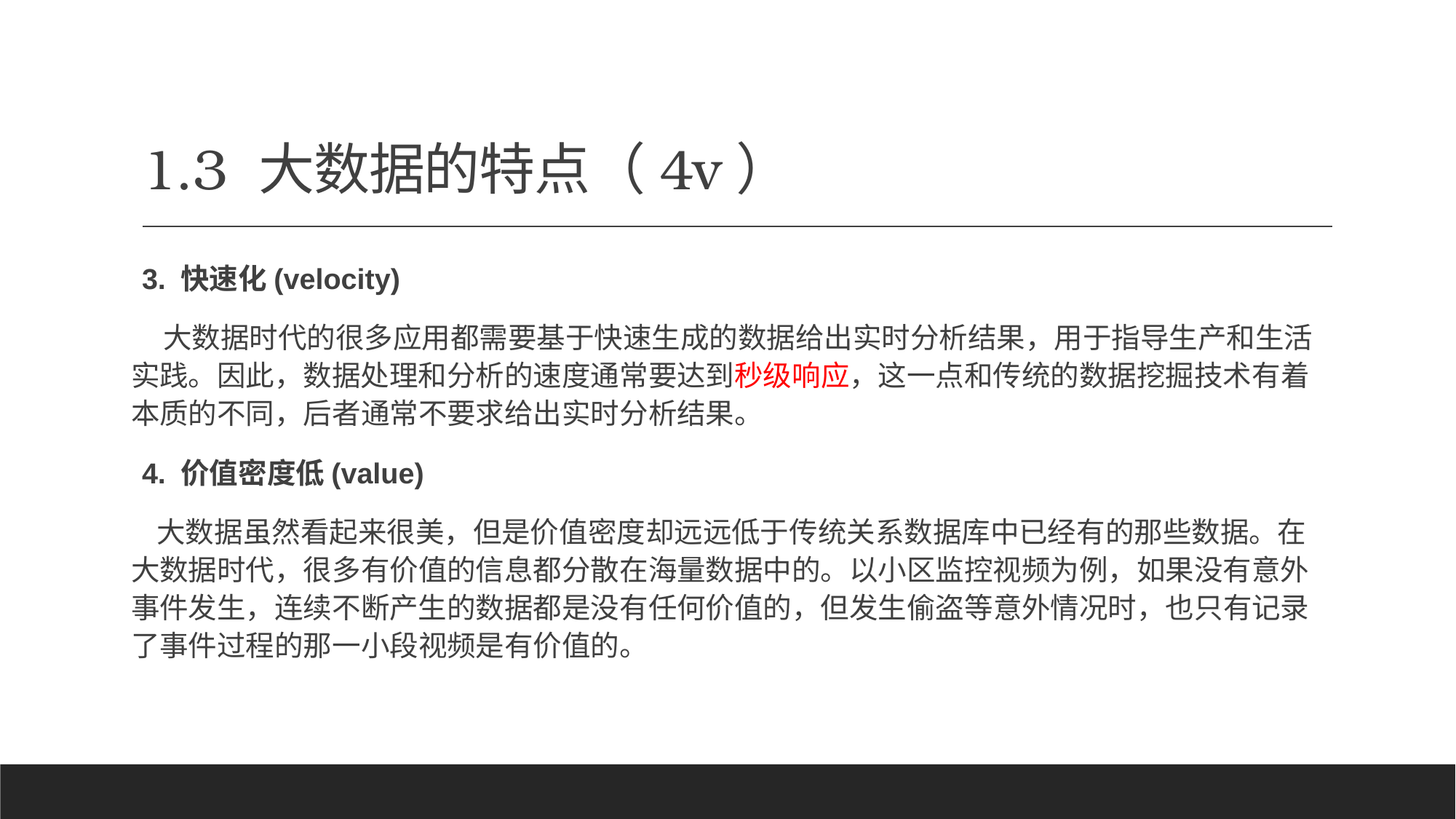

# 1.3 大数据的特点（4v）
3. 快速化(velocity)
    大数据时代的很多应用都需要基于快速生成的数据给出实时分析结果，用于指导生产和生活实践。因此，数据处理和分析的速度通常要达到秒级响应，这一点和传统的数据挖掘技术有着本质的不同，后者通常不要求给出实时分析结果。
4. 价值密度低(value)
   大数据虽然看起来很美，但是价值密度却远远低于传统关系数据库中已经有的那些数据。在大数据时代，很多有价值的信息都分散在海量数据中的。以小区监控视频为例，如果没有意外事件发生，连续不断产生的数据都是没有任何价值的，但发生偷盗等意外情况时，也只有记录了事件过程的那一小段视频是有价值的。